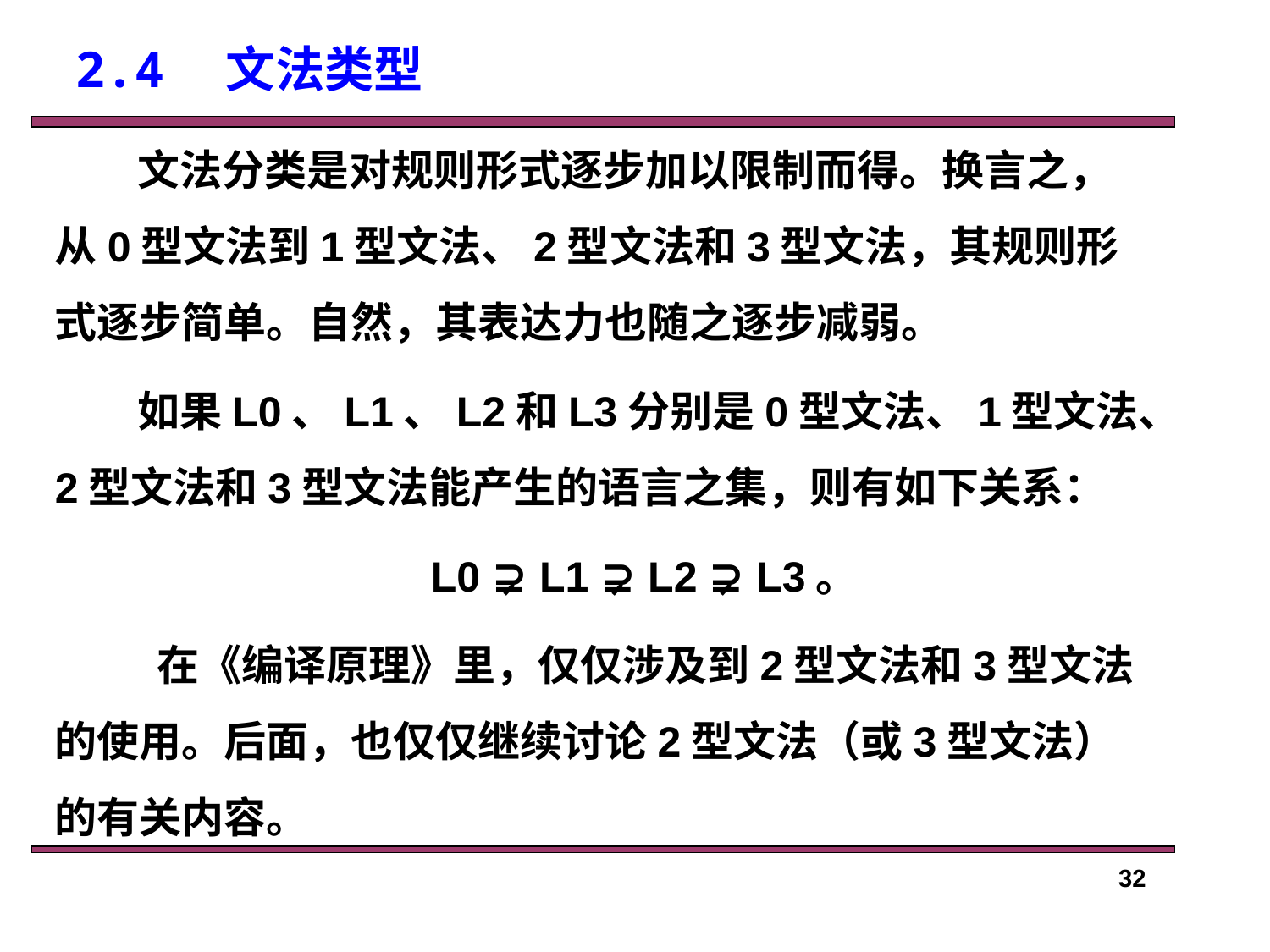

2.4　文法类型
文法分类是对规则形式逐步加以限制而得。换言之，从0型文法到1型文法、2型文法和3型文法，其规则形式逐步简单。自然，其表达力也随之逐步减弱。
如果L0、L1、L2和L3分别是0型文法、1型文法、2型文法和3型文法能产生的语言之集，则有如下关系：
L0 ⊋ L1 ⊋ L2 ⊋ L3。
 在《编译原理》里，仅仅涉及到2型文法和3型文法的使用。后面，也仅仅继续讨论2型文法（或3型文法）的有关内容。
32